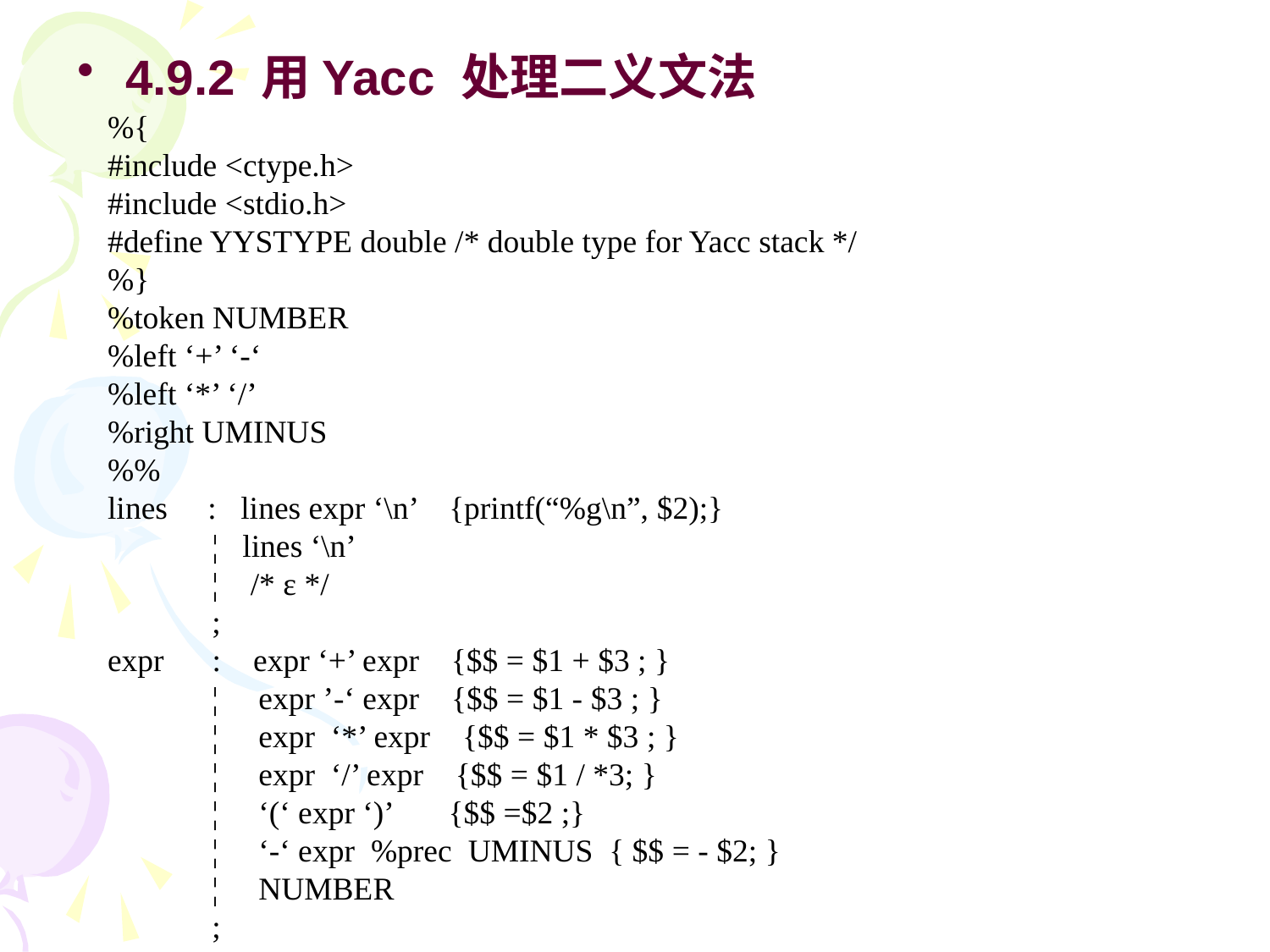

4.9.2 用Yacc 处理二义文法
%{
#include <ctype.h>
#include <stdio.h>
#define YYSTYPE double /* double type for Yacc stack */
%}
%token NUMBER
%left ‘+’ ‘-‘
%left ‘*’ ‘/’
%right UMINUS
%%
lines     :   lines expr ‘\n’    {printf(“%g\n”, $2);}
             ¦   lines ‘\n’
             ¦    /* ε */
             ;
expr      :    expr ‘+’ expr    {$$ = $1 + $3 ; }
             ¦     expr ’-‘ expr    {$$ = $1 - $3 ; }
             ¦     expr  ‘*’ expr    {$$ = $1 * $3 ; }
             ¦     expr  ‘/’ expr    {$$ = $1 / *3; }
             ¦     ‘(‘ expr ‘)’       {$$ =$2 ;}
             ¦     ‘-‘ expr  %prec  UMINUS  { $$ = - $2; }
             ¦     NUMBER
             ;
181